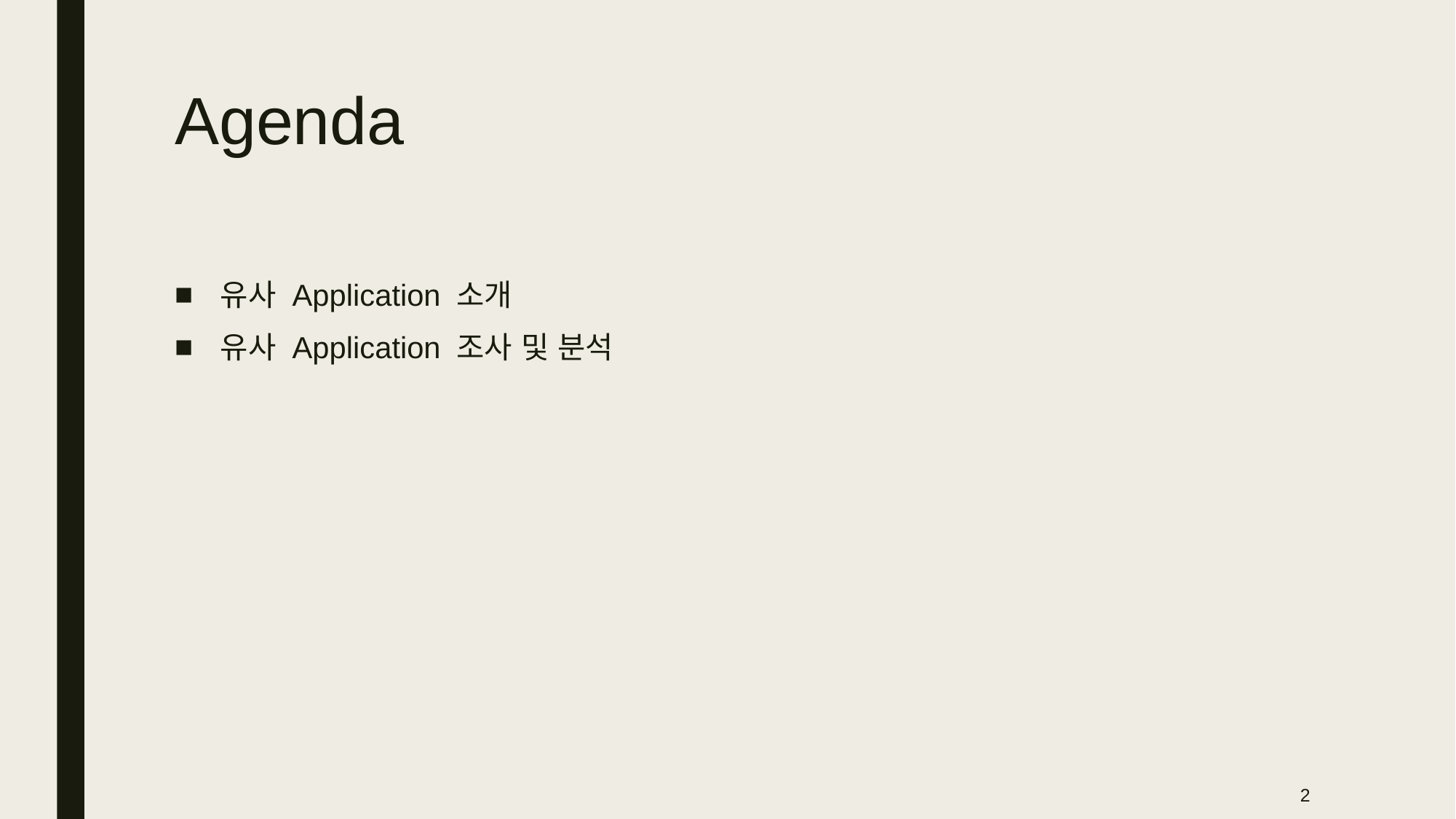

# Agenda
유사 Application 소개
유사 Application 조사 및 분석
2